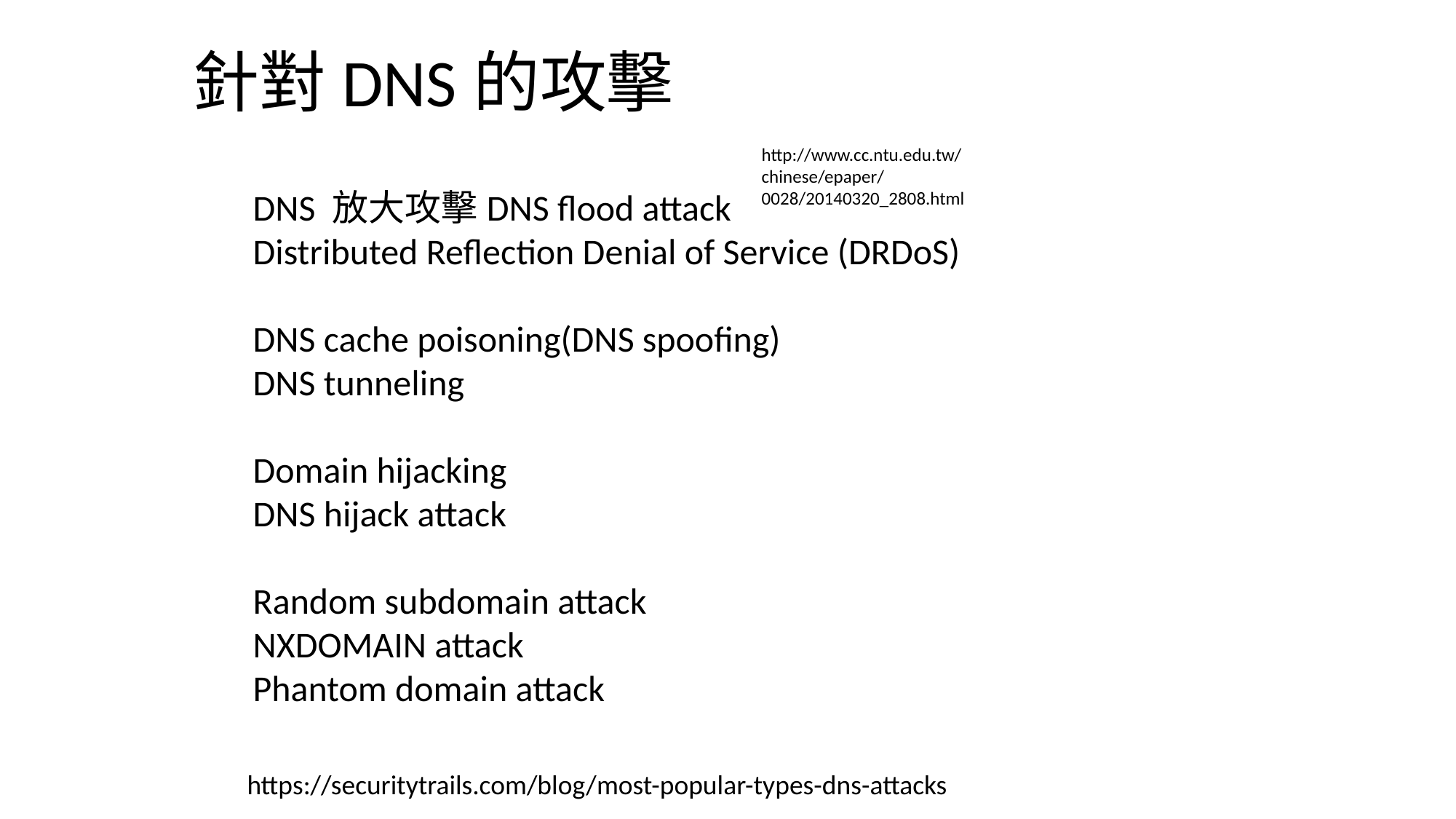

# 針對DNS的攻擊
http://www.cc.ntu.edu.tw/chinese/epaper/0028/20140320_2808.html
DNS 放大攻擊DNS flood attack
Distributed Reflection Denial of Service (DRDoS)

DNS cache poisoning(DNS spoofing)
DNS tunneling

Domain hijacking
DNS hijack attack

Random subdomain attack
NXDOMAIN attack
Phantom domain attack
https://securitytrails.com/blog/most-popular-types-dns-attacks